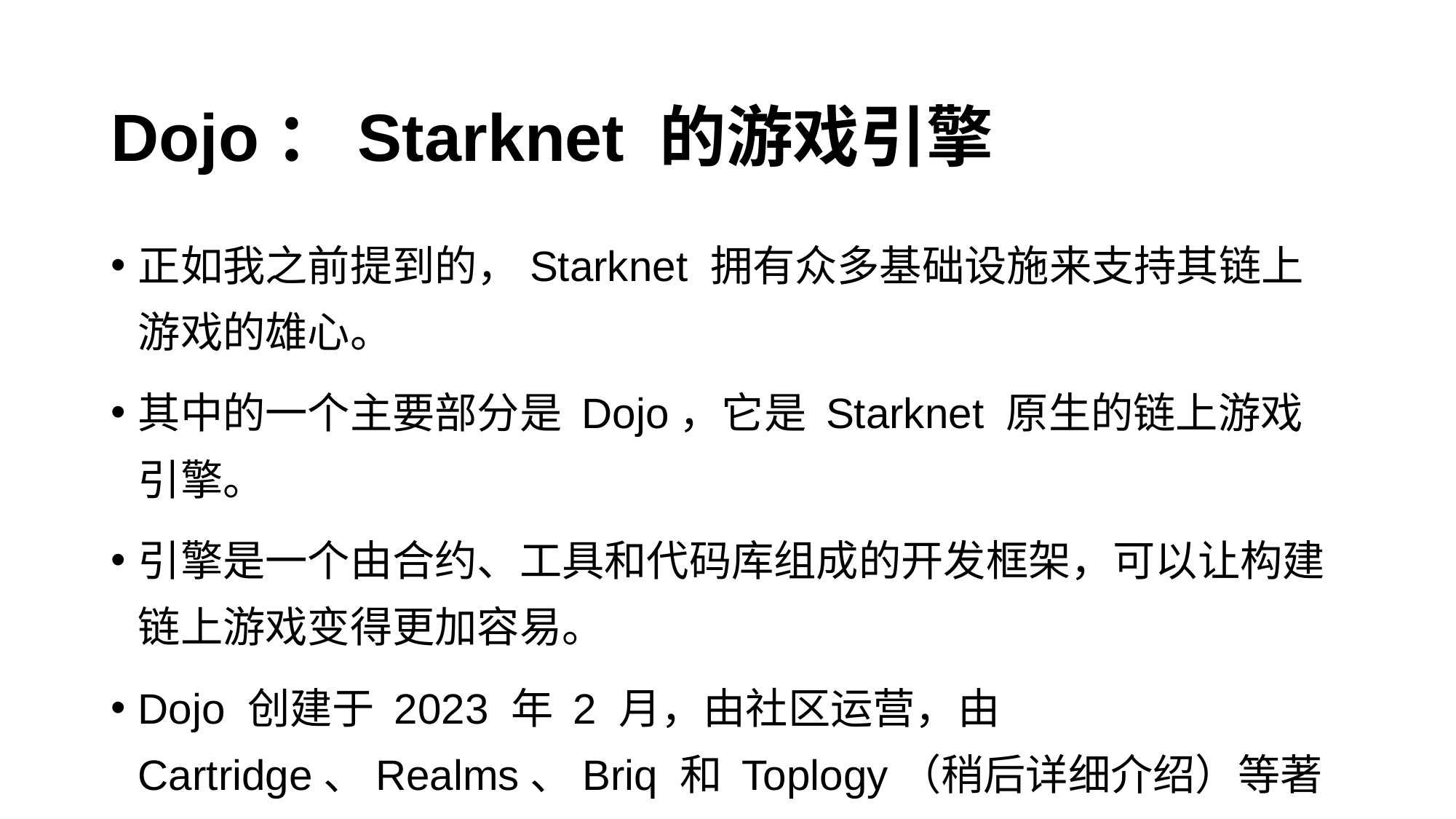

# Dojo：Starknet 的游戏引擎
正如我之前提到的，Starknet 拥有众多基础设施来支持其链上游戏的雄心。
其中的一个主要部分是 Dojo，它是 Starknet 原生的链上游戏引擎。
引擎是一个由合约、工具和代码库组成的开发框架，可以让构建链上游戏变得更加容易。
Dojo 创建于 2023 年 2 月，由社区运营，由 Cartridge、Realms、Briq 和 Toplogy（稍后详细介绍）等著名 Starknet 团队联盟维护。